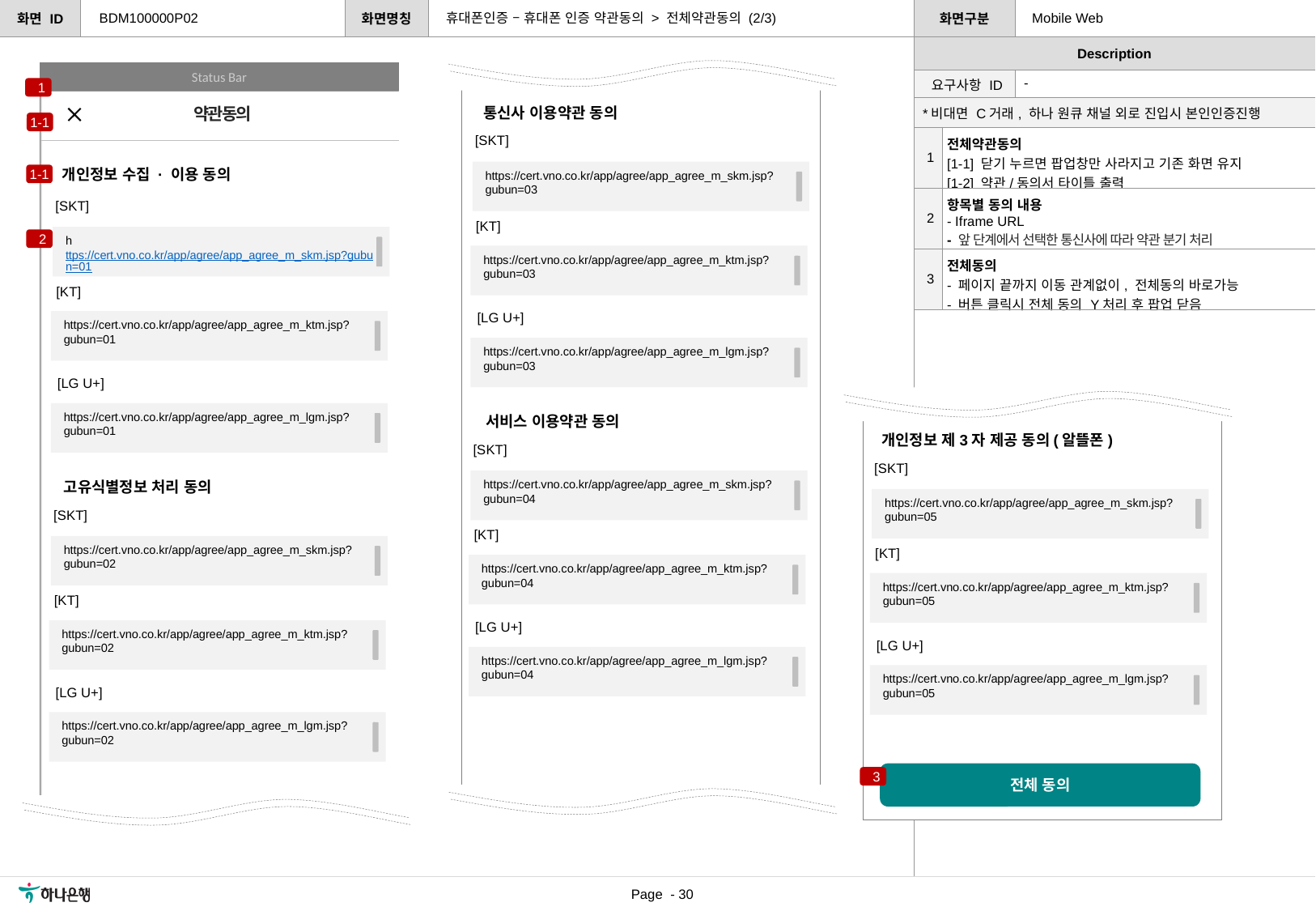

휴대폰인증 – 휴대폰 인증 약관동의 > 전체약관동의 (2/3)
BDM100000P02
Mobile Web

Status Bar

| 요구사항 ID | - |
| --- | --- |
1

통신사 이용약관 동의
| \*비대면 C거래, 하나 원큐 채널 외로 진입시 본인인증진행 |  |
| --- | --- |
| 1 | 전체약관동의 [1-1] 닫기 누르면 팝업창만 사라지고 기존 화면 유지 [1-2] 약관/동의서 타이틀 출력 |
| 2 | 항목별 동의 내용 - Iframe URL - 앞 단계에서 선택한 통신사에 따라 약관 분기 처리 |
| 3 | 전체동의 - 페이지 끝까지 이동 관계없이, 전체동의 바로가능 - 버튼 클릭시 전체 동의 Y처리 후 팝업 닫음 |

약관동의
1-1
[SKT]
개인정보 수집 · 이용 동의
[SKT]
https://cert.vno.co.kr/app/agree/app_agree_m_skm.jsp?gubun=01

[KT]
https://cert.vno.co.kr/app/agree/app_agree_m_ktm.jsp?gubun=01

[LG U+]
https://cert.vno.co.kr/app/agree/app_agree_m_lgm.jsp?gubun=01

고유식별정보 처리 동의
[SKT]
https://cert.vno.co.kr/app/agree/app_agree_m_skm.jsp?gubun=02

[KT]
https://cert.vno.co.kr/app/agree/app_agree_m_ktm.jsp?gubun=02

[LG U+]
https://cert.vno.co.kr/app/agree/app_agree_m_lgm.jsp?gubun=02

https://cert.vno.co.kr/app/agree/app_agree_m_skm.jsp?gubun=03
1-1

[KT]
2
https://cert.vno.co.kr/app/agree/app_agree_m_ktm.jsp?gubun=03

[LG U+]
https://cert.vno.co.kr/app/agree/app_agree_m_lgm.jsp?gubun=03

서비스 이용약관 동의

개인정보 제3자 제공 동의(알뜰폰)
[SKT]
[SKT]
https://cert.vno.co.kr/app/agree/app_agree_m_skm.jsp?gubun=04

https://cert.vno.co.kr/app/agree/app_agree_m_skm.jsp?gubun=05

[KT]
[KT]
https://cert.vno.co.kr/app/agree/app_agree_m_ktm.jsp?gubun=04

https://cert.vno.co.kr/app/agree/app_agree_m_ktm.jsp?gubun=05

[LG U+]
[LG U+]
https://cert.vno.co.kr/app/agree/app_agree_m_lgm.jsp?gubun=04

https://cert.vno.co.kr/app/agree/app_agree_m_lgm.jsp?gubun=05

전체 동의
3